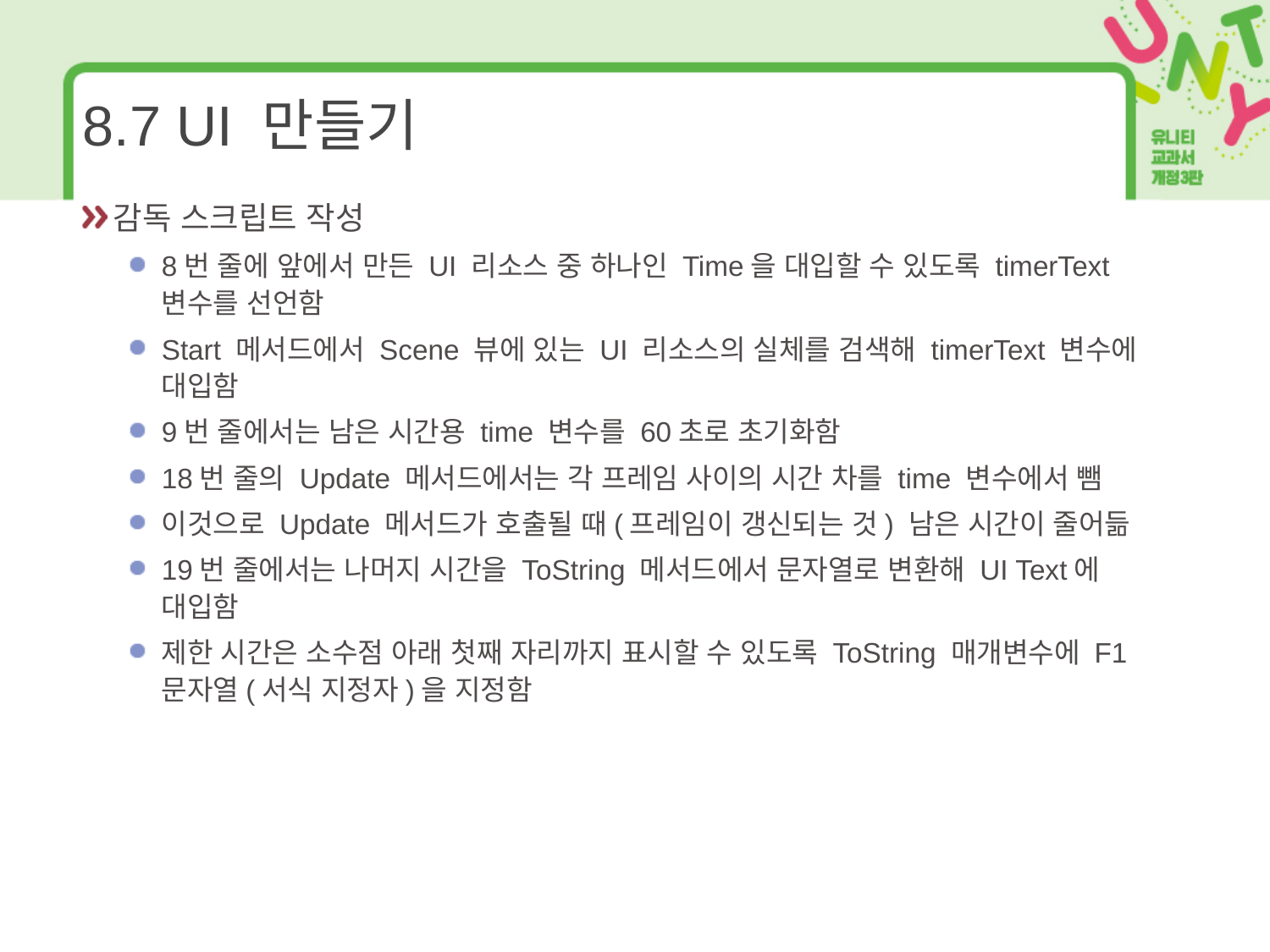

# 8.7 UI 만들기
감독 스크립트 작성
8번 줄에 앞에서 만든 UI 리소스 중 하나인 Time을 대입할 수 있도록 timerText 변수를 선언함
Start 메서드에서 Scene 뷰에 있는 UI 리소스의 실체를 검색해 timerText 변수에 대입함
9번 줄에서는 남은 시간용 time 변수를 60초로 초기화함
18번 줄의 Update 메서드에서는 각 프레임 사이의 시간 차를 time 변수에서 뺌
이것으로 Update 메서드가 호출될 때(프레임이 갱신되는 것) 남은 시간이 줄어듦
19번 줄에서는 나머지 시간을 ToString 메서드에서 문자열로 변환해 UI Text에 대입함
제한 시간은 소수점 아래 첫째 자리까지 표시할 수 있도록 ToString 매개변수에 F1 문자열(서식 지정자)을 지정함